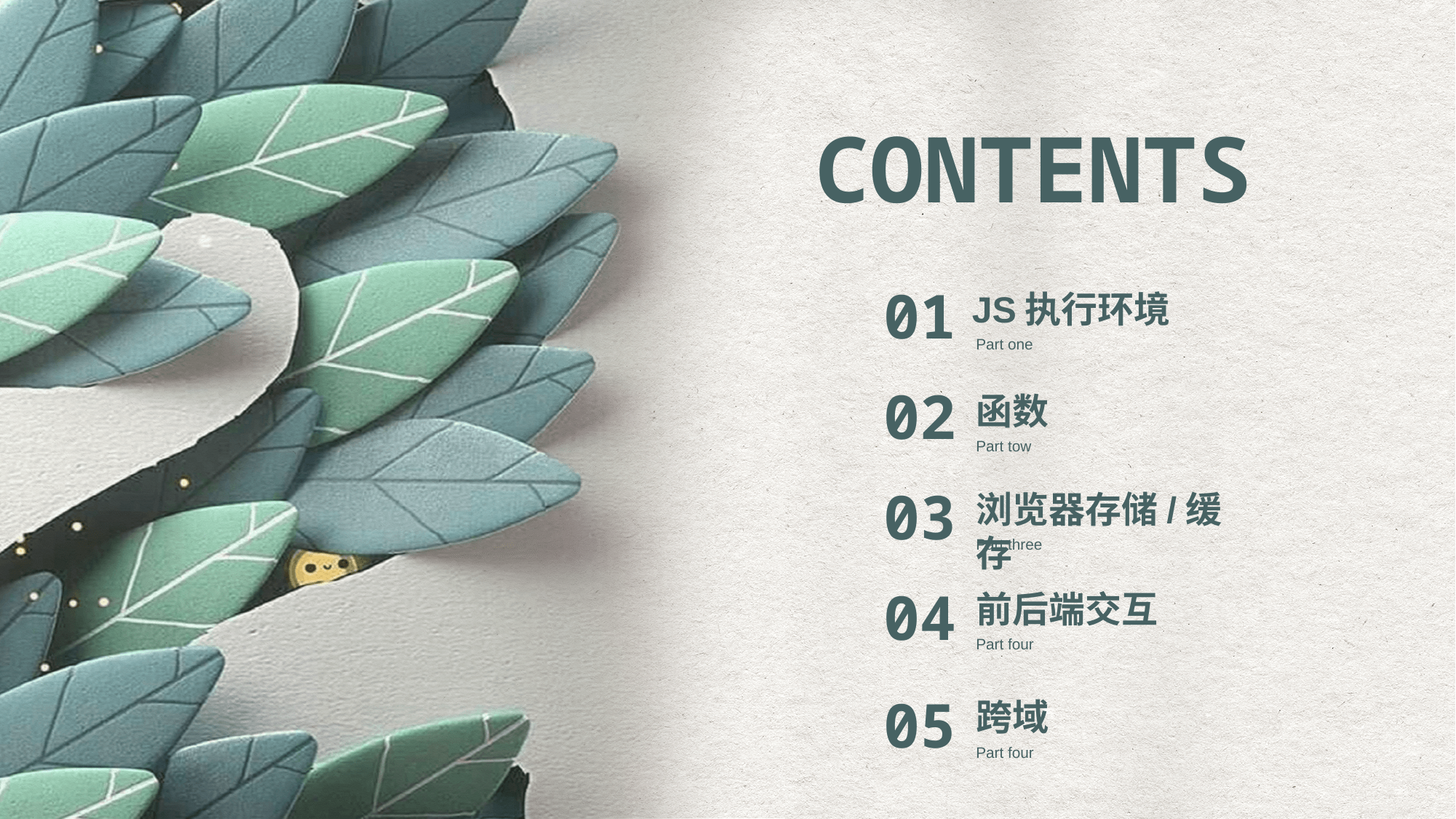

CONTENTS
01
JS执行环境
Part one
02
函数
Part tow
03
浏览器存储/缓存
Part three
04
前后端交互
Part four
05
跨域
Part four